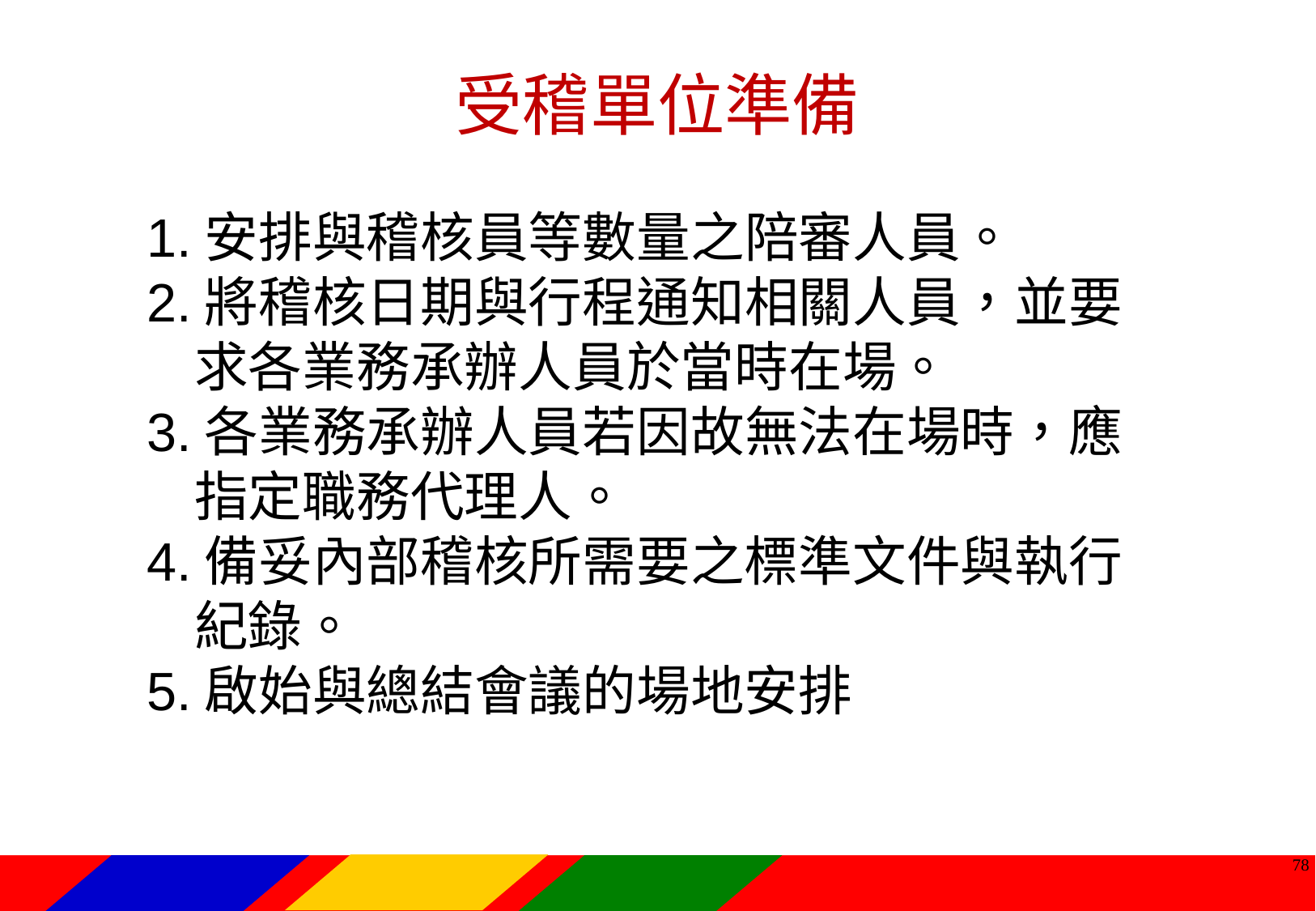

受稽單位準備
1.安排與稽核員等數量之陪審人員。
2.將稽核日期與行程通知相關人員，並要求各業務承辦人員於當時在場。
3.各業務承辦人員若因故無法在場時，應指定職務代理人。
4.備妥內部稽核所需要之標準文件與執行紀錄。
5.啟始與總結會議的場地安排
78